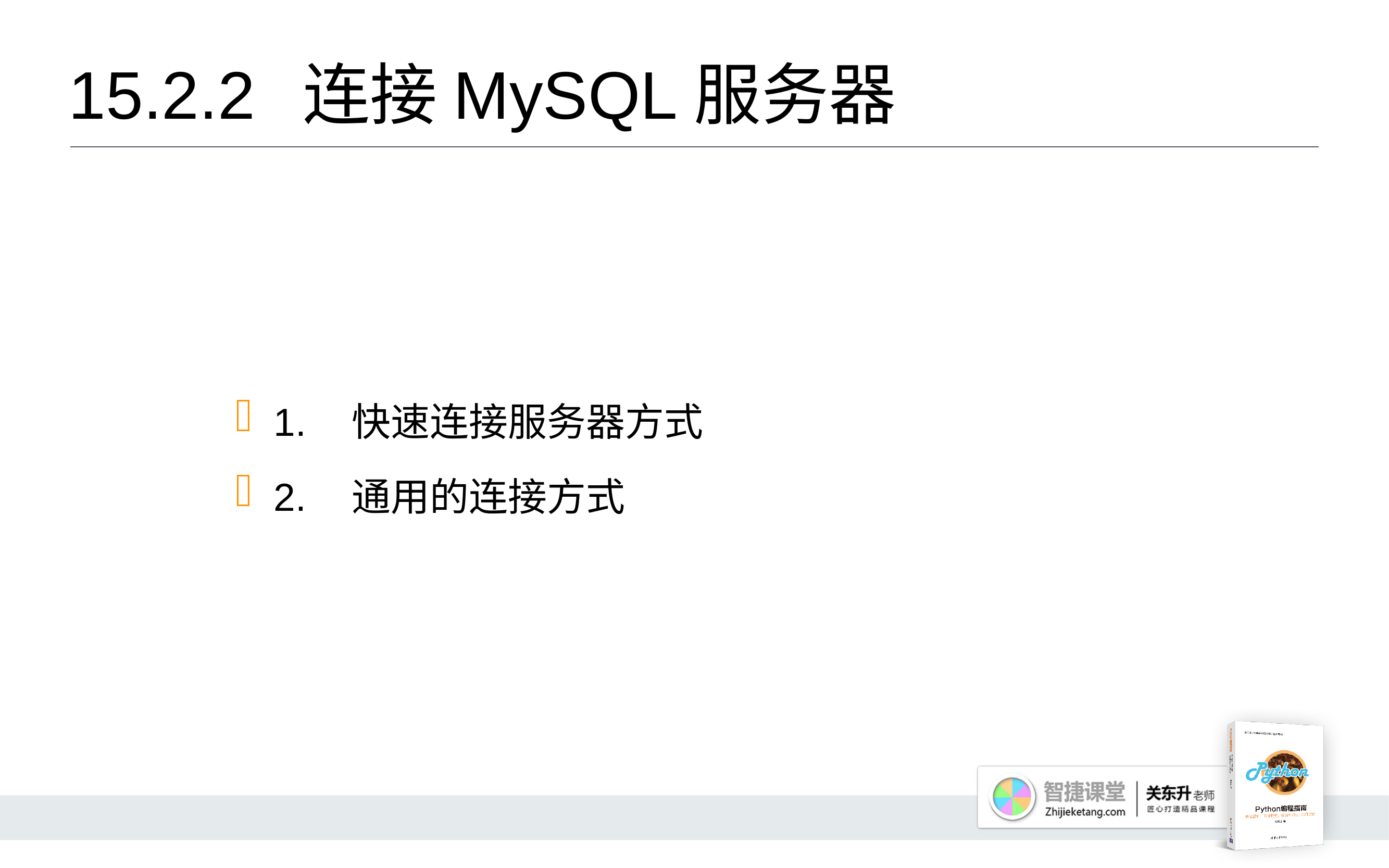

# 15.2.2 	连接MySQL服务器
1.	快速连接服务器方式
2.	通用的连接方式